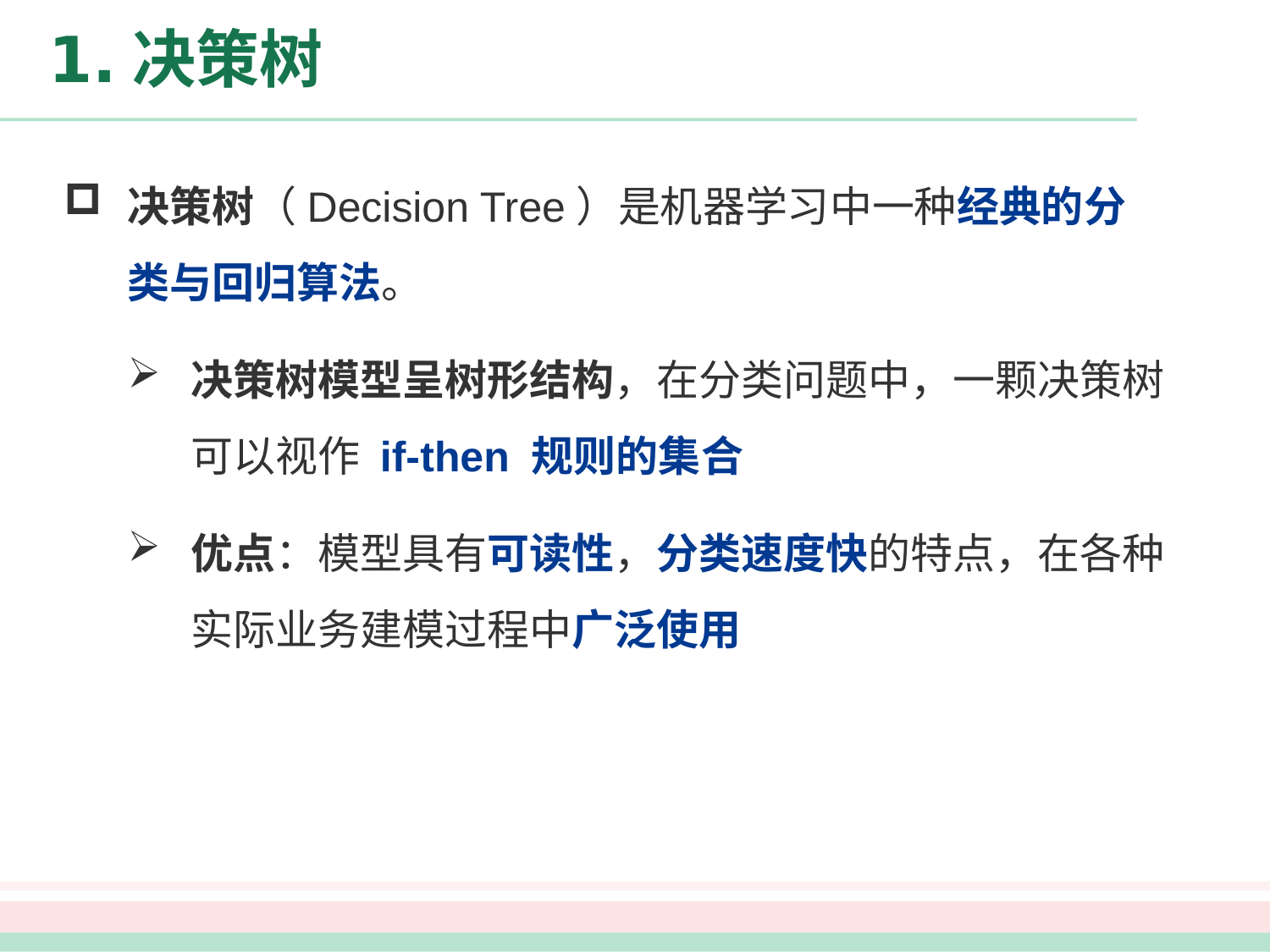

# 1.决策树
决策树（Decision Tree）是机器学习中一种经典的分类与回归算法。
决策树模型呈树形结构，在分类问题中，一颗决策树可以视作 if-then 规则的集合
优点：模型具有可读性，分类速度快的特点，在各种实际业务建模过程中广泛使用